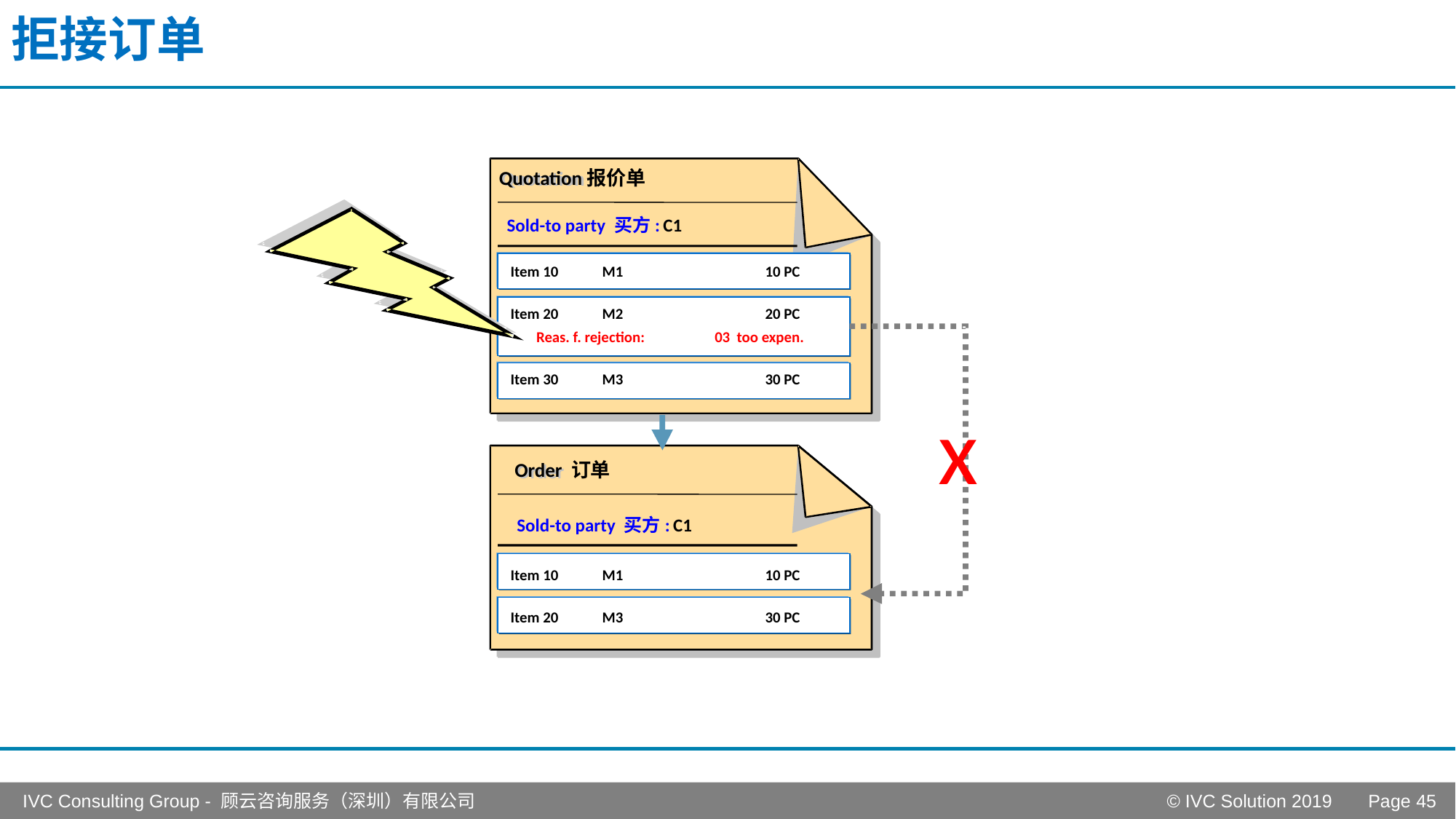

# 拒接订单

Quotation报价单
Quotation

Sold-to party 买方:

C1

Item 10
M1
10 PC

Item 20
M2
20 PC

     Reas. f. rejection:

03  too expen.

Item 30
M3
30 PC

x

Order 订单
Order

Sold-to party 买方:

C1

Item 10
M1
10 PC

Item 20
M3
30 PC